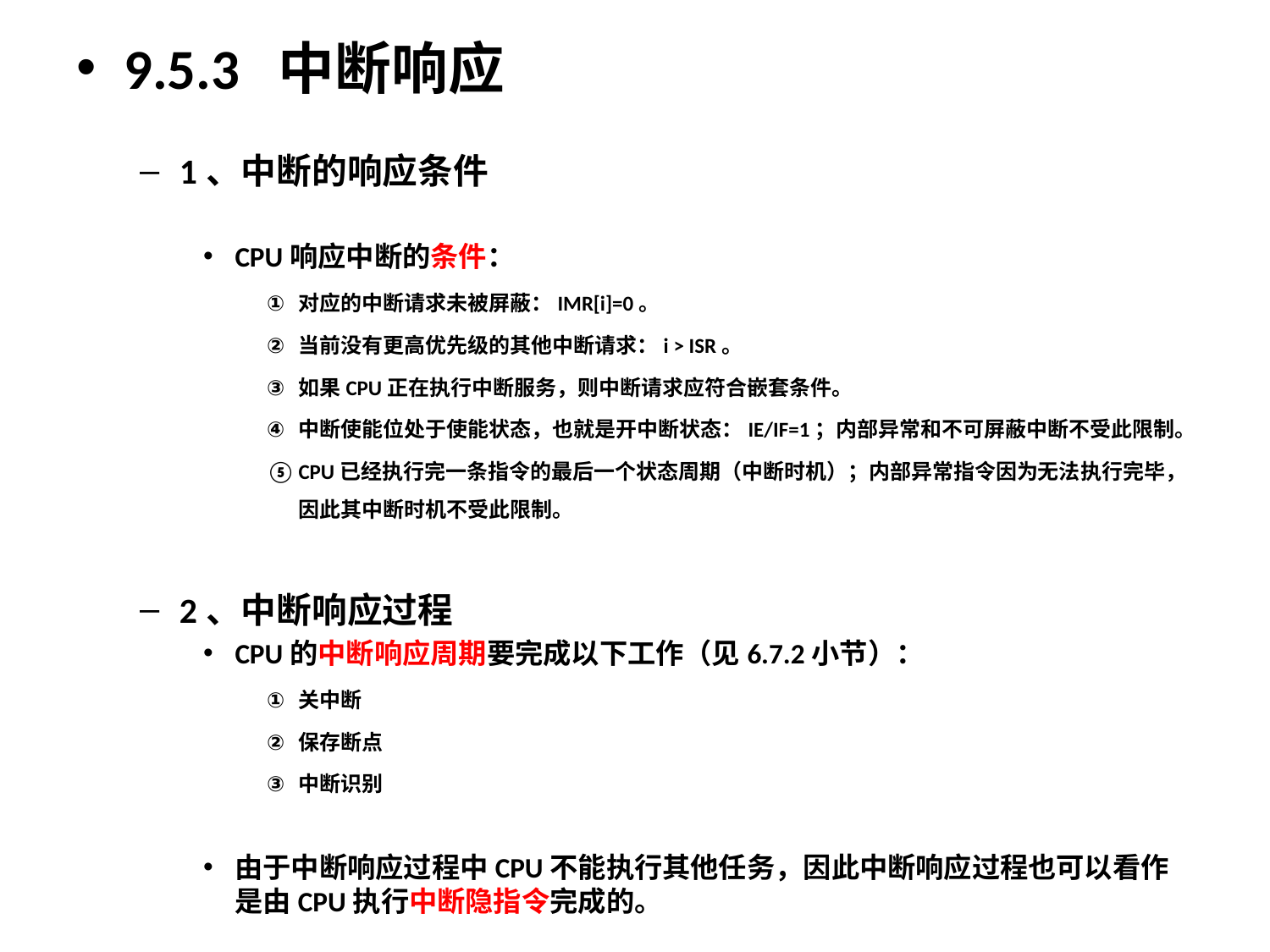

9.5.3  中断响应

1、中断的响应条件

CPU响应中断的条件：
对应的中断请求未被屏蔽：IMR[i]=0。
当前没有更高优先级的其他中断请求：i > ISR。
如果CPU正在执行中断服务，则中断请求应符合嵌套条件。
中断使能位处于使能状态，也就是开中断状态：IE/IF=1；内部异常和不可屏蔽中断不受此限制。
CPU已经执行完一条指令的最后一个状态周期（中断时机）；内部异常指令因为无法执行完毕，因此其中断时机不受此限制。

2、中断响应过程
CPU的中断响应周期要完成以下工作（见6.7.2小节）：
关中断
保存断点
中断识别

由于中断响应过程中CPU不能执行其他任务，因此中断响应过程也可以看作是由CPU执行中断隐指令完成的。